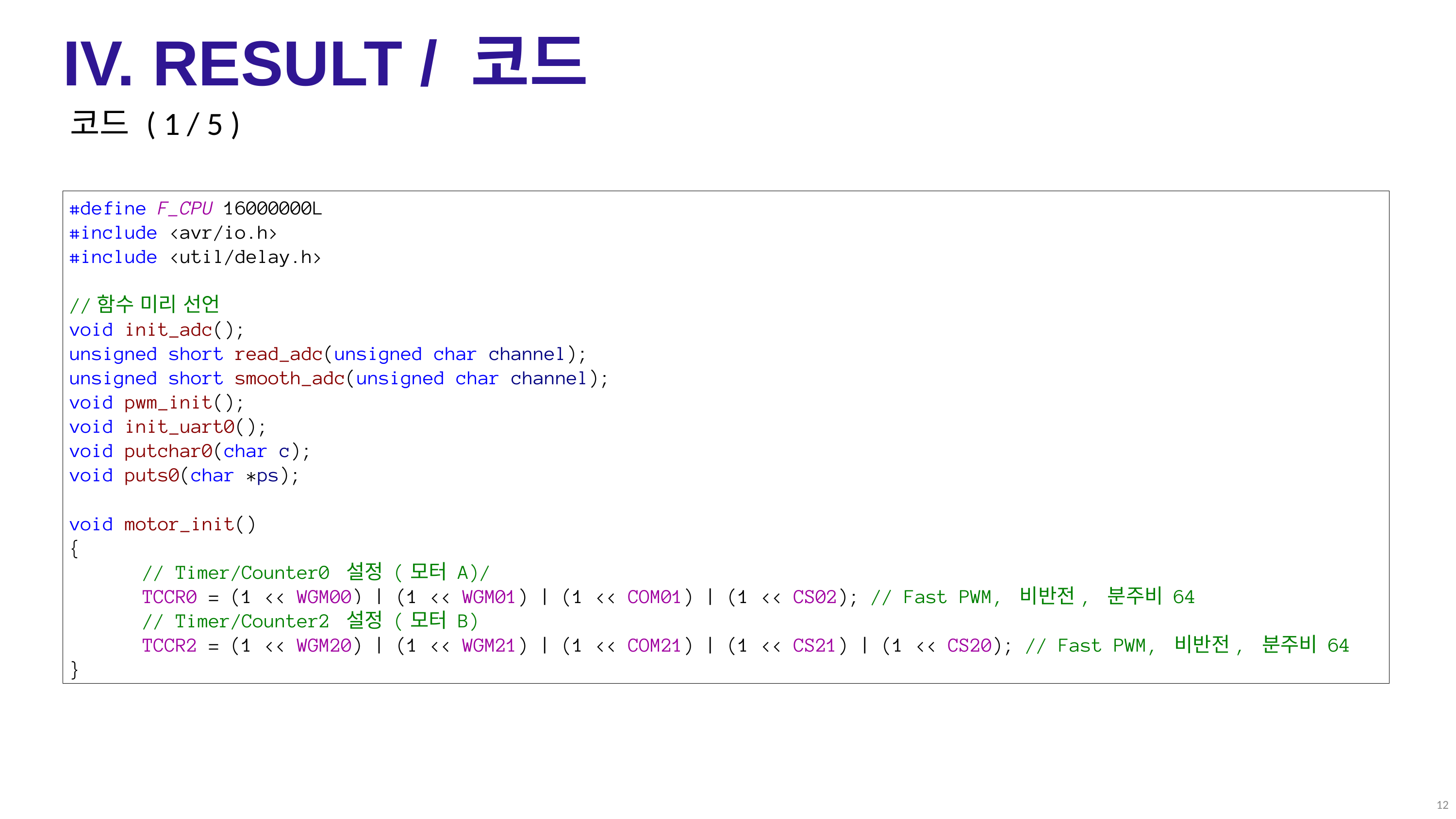

IV. RESULT / 코드
코드 ( 1 / 5 )
#define F_CPU 16000000L
#include <avr/io.h>
#include <util/delay.h>

//함수 미리 선언
void init_adc();
unsigned short read_adc(unsigned char channel);
unsigned short smooth_adc(unsigned char channel);
void pwm_init();
void init_uart0();
void putchar0(char c);
void puts0(char *ps);

void motor_init()
{
	// Timer/Counter0 설정 (모터 A)/
	TCCR0 = (1 << WGM00) | (1 << WGM01) | (1 << COM01) | (1 << CS02); // Fast PWM, 비반전, 분주비 64
	// Timer/Counter2 설정 (모터 B)
	TCCR2 = (1 << WGM20) | (1 << WGM21) | (1 << COM21) | (1 << CS21) | (1 << CS20); // Fast PWM, 비반전, 분주비 64
}
12